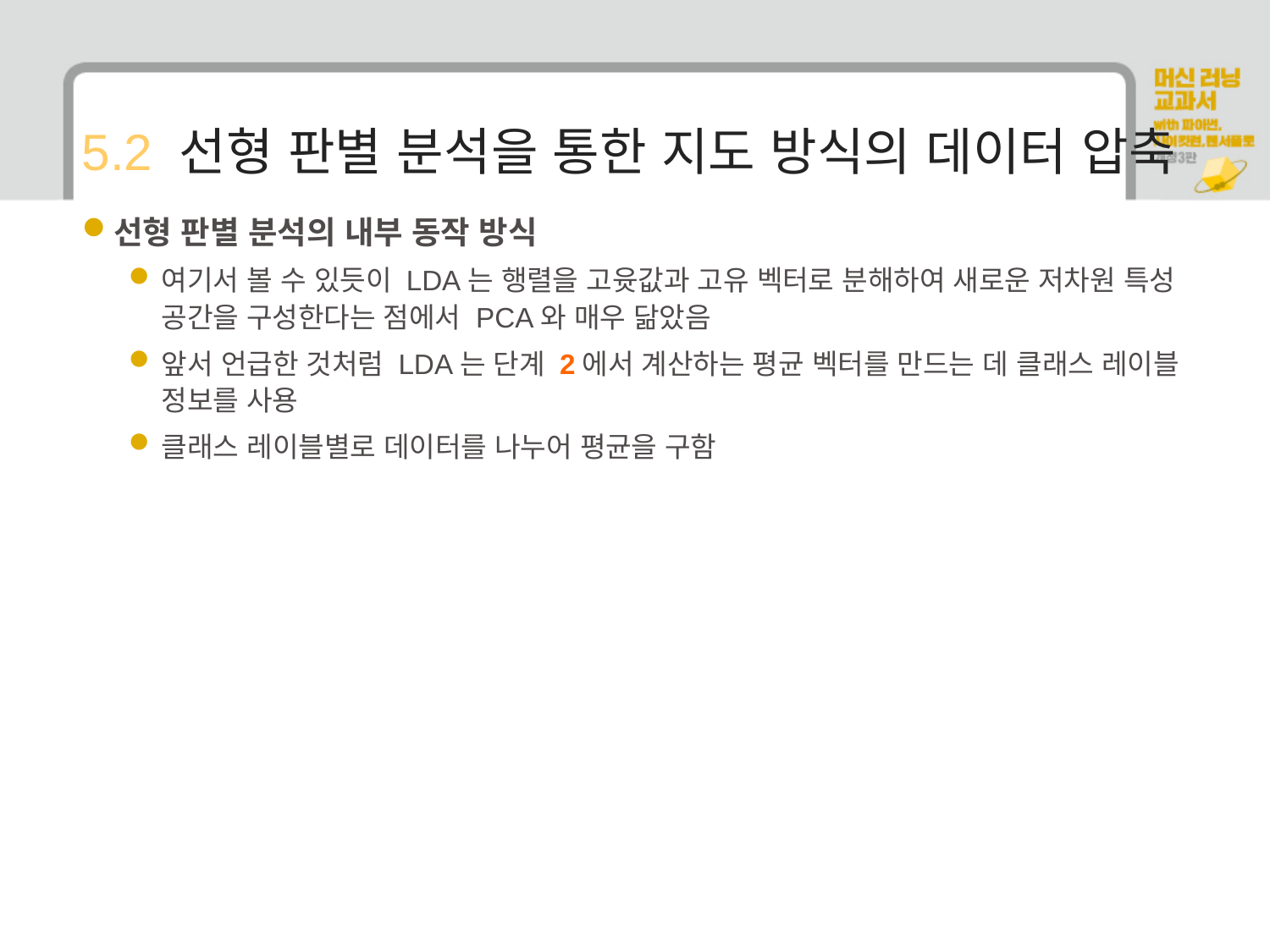

# 5.2 선형 판별 분석을 통한 지도 방식의 데이터 압축
선형 판별 분석의 내부 동작 방식
여기서 볼 수 있듯이 LDA는 행렬을 고윳값과 고유 벡터로 분해하여 새로운 저차원 특성 공간을 구성한다는 점에서 PCA와 매우 닮았음
앞서 언급한 것처럼 LDA는 단계 2에서 계산하는 평균 벡터를 만드는 데 클래스 레이블 정보를 사용
클래스 레이블별로 데이터를 나누어 평균을 구함